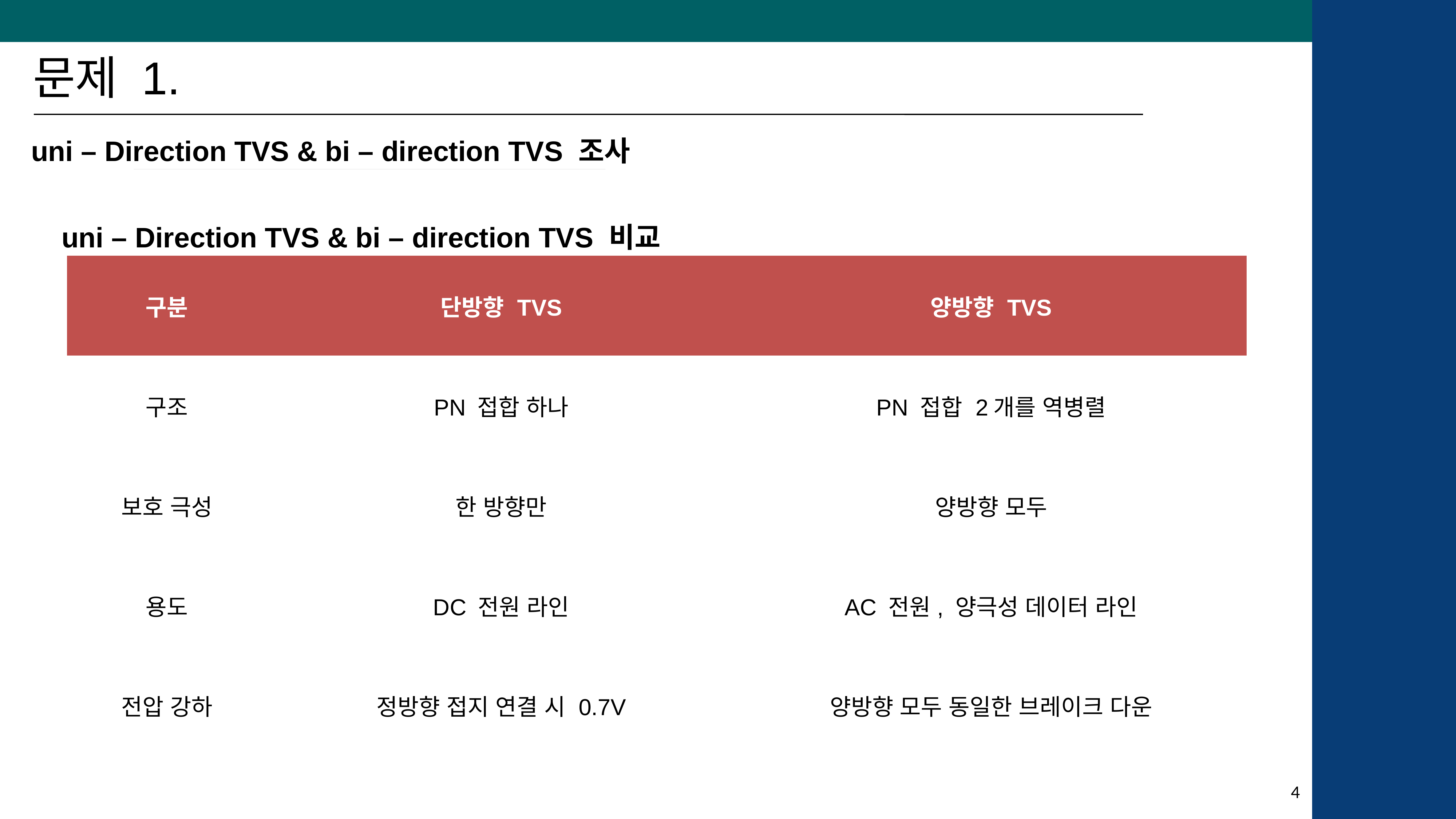

문제 1.

uni – Direction TVS & bi – direction TVS 조사

uni – Direction TVS & bi – direction TVS 비교
| 구분 | 단방향 TVS | 양방향 TVS |
| --- | --- | --- |
| 구조 | PN 접합 하나 | PN 접합 2개를 역병렬 |
| 보호 극성 | 한 방향만 | 양방향 모두 |
| 용도 | DC 전원 라인 | AC 전원, 양극성 데이터 라인 |
| 전압 강하 | 정방향 접지 연결 시 0.7V | 양방향 모두 동일한 브레이크 다운 |